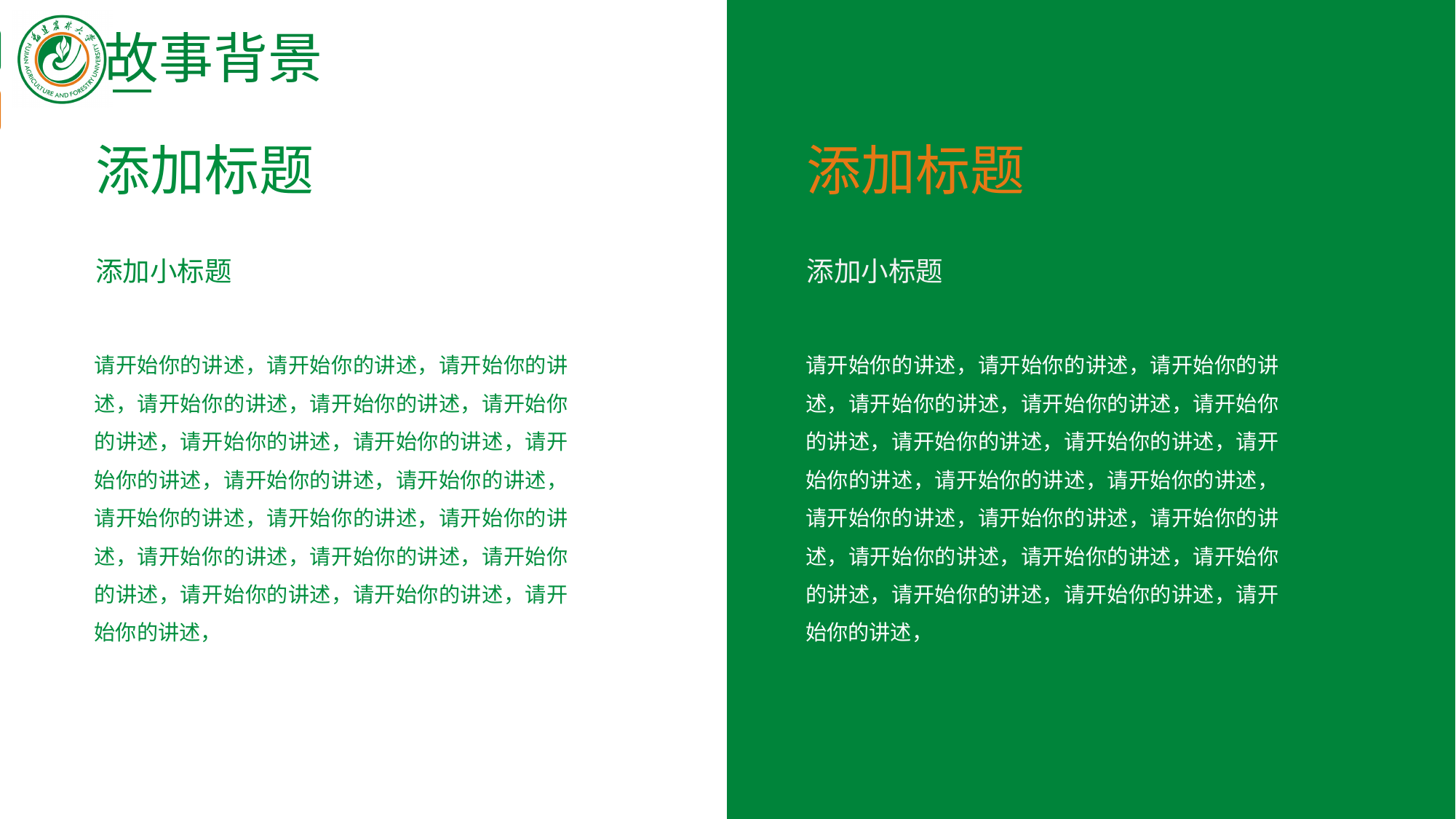

故事背景
添加标题
添加标题
添加小标题
添加小标题
请开始你的讲述，请开始你的讲述，请开始你的讲述，请开始你的讲述，请开始你的讲述，请开始你的讲述，请开始你的讲述，请开始你的讲述，请开始你的讲述，请开始你的讲述，请开始你的讲述，请开始你的讲述，请开始你的讲述，请开始你的讲述，请开始你的讲述，请开始你的讲述，请开始你的讲述，请开始你的讲述，请开始你的讲述，请开始你的讲述，
请开始你的讲述，请开始你的讲述，请开始你的讲述，请开始你的讲述，请开始你的讲述，请开始你的讲述，请开始你的讲述，请开始你的讲述，请开始你的讲述，请开始你的讲述，请开始你的讲述，请开始你的讲述，请开始你的讲述，请开始你的讲述，请开始你的讲述，请开始你的讲述，请开始你的讲述，请开始你的讲述，请开始你的讲述，请开始你的讲述，